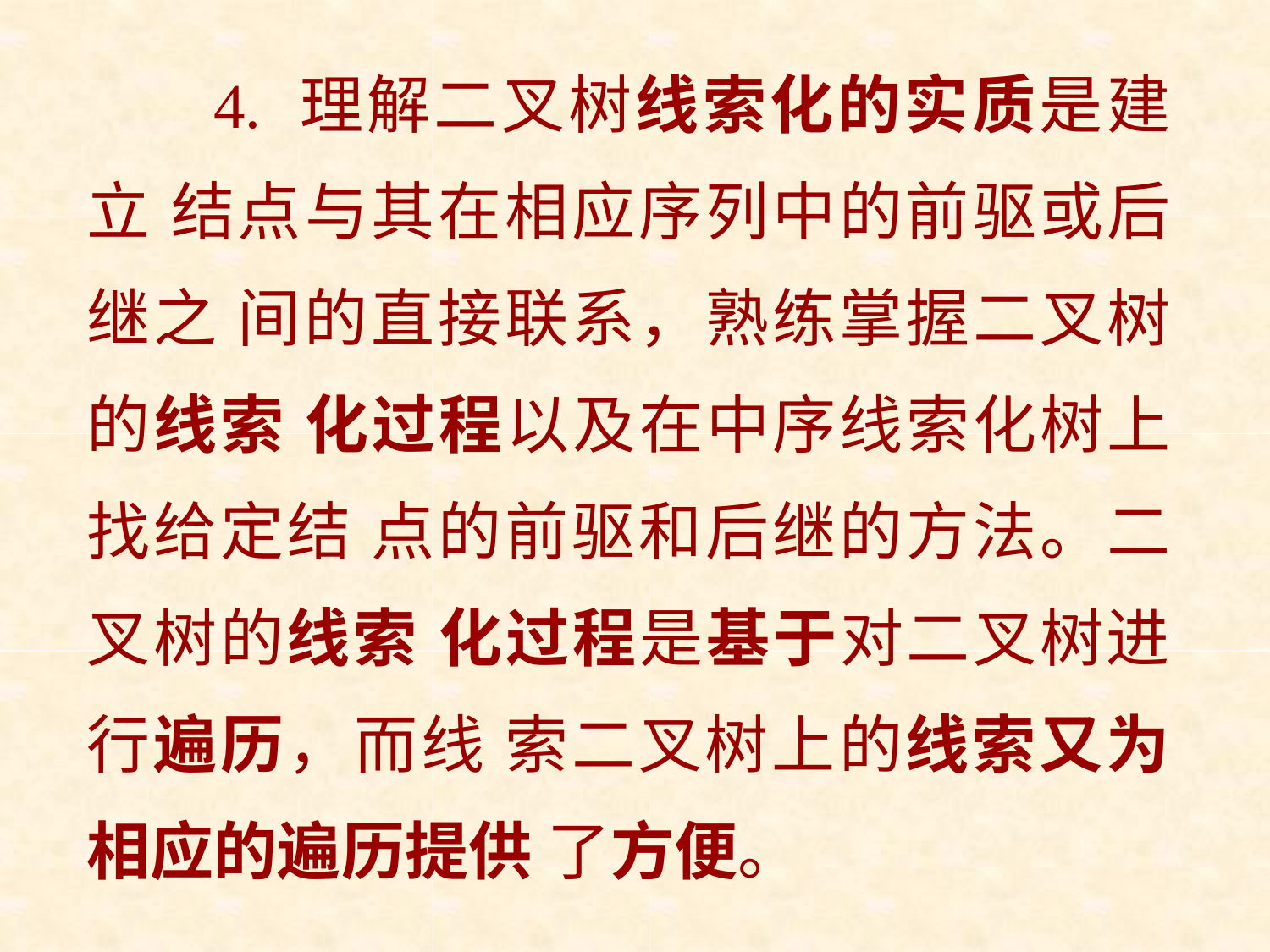

4. 理解二叉树线索化的实质是建立 结点与其在相应序列中的前驱或后继之 间的直接联系，熟练掌握二叉树的线索 化过程以及在中序线索化树上找给定结 点的前驱和后继的方法。二叉树的线索 化过程是基于对二叉树进行遍历，而线 索二叉树上的线索又为相应的遍历提供 了方便。